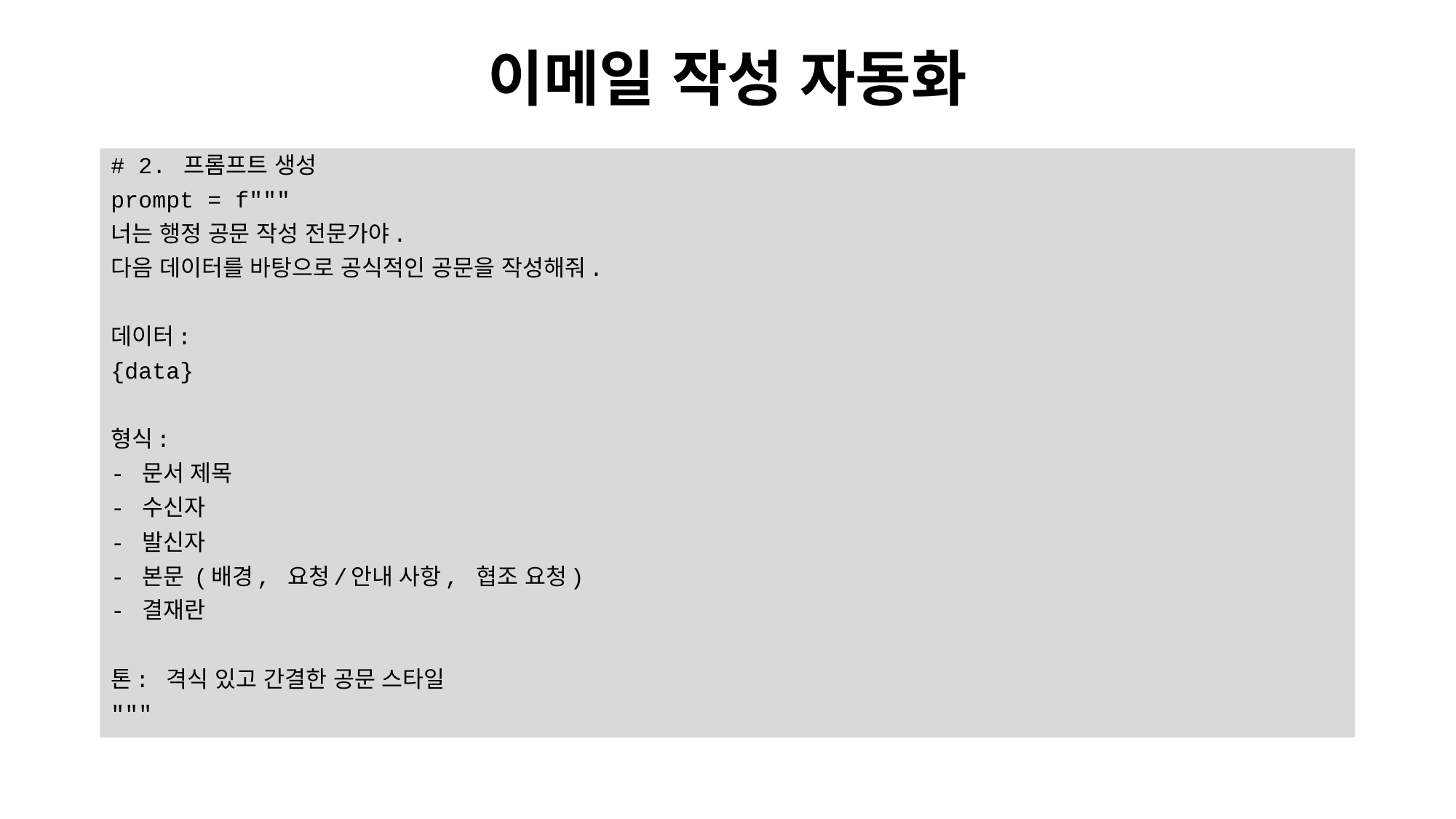

# 이메일 작성 자동화
# 2. 프롬프트 생성
prompt = f"""
너는 행정 공문 작성 전문가야.
다음 데이터를 바탕으로 공식적인 공문을 작성해줘.

데이터:
{data}

형식:
- 문서 제목
- 수신자
- 발신자
- 본문 (배경, 요청/안내 사항, 협조 요청)
- 결재란

톤: 격식 있고 간결한 공문 스타일
"""